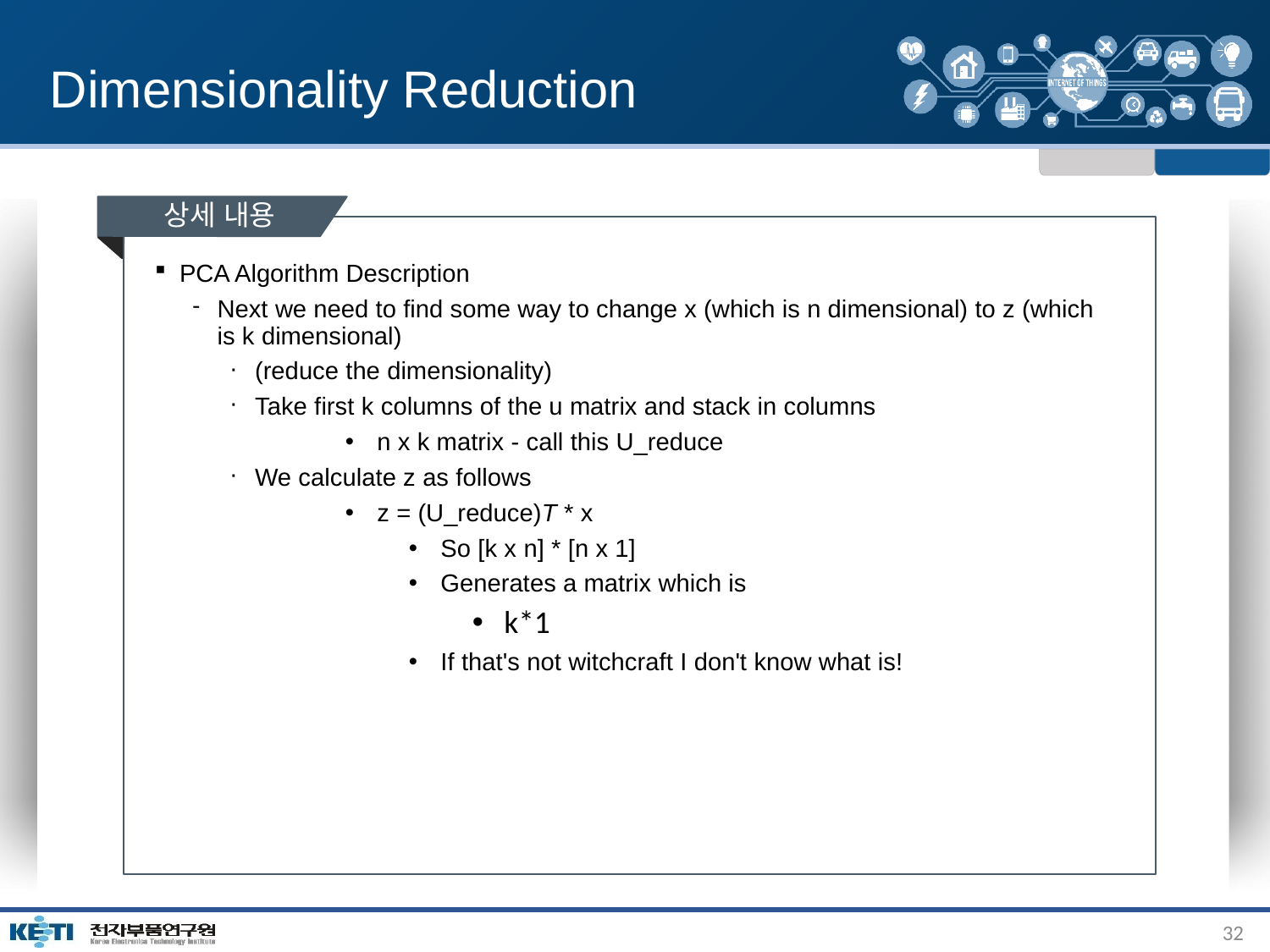

# Dimensionality Reduction
상세 내용

PCA Algorithm Description
Next we need to find some way to change x (which is n dimensional) to z (which is k dimensional)
(reduce the dimensionality)
Take first k columns of the u matrix and stack in columns
n x k matrix - call this U_reduce
We calculate z as follows
z = (U_reduce)T * x
So [k x n] * [n x 1]
Generates a matrix which is
k*1
If that's not witchcraft I don't know what is!

32